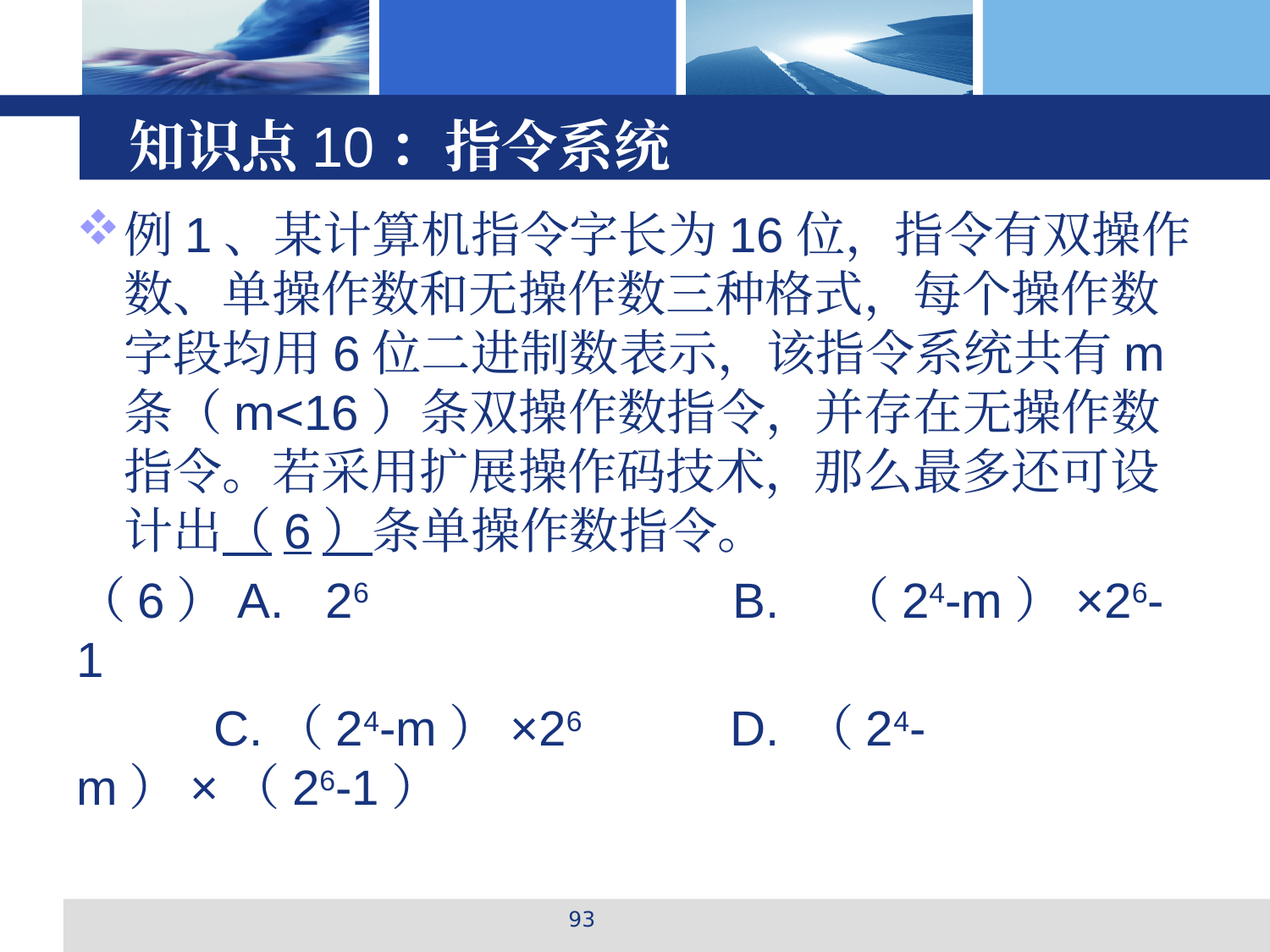

# 知识点10：指令系统
例1、某计算机指令字长为16位，指令有双操作数、单操作数和无操作数三种格式，每个操作数字段均用6位二进制数表示，该指令系统共有m条（m<16）条双操作数指令，并存在无操作数指令。若采用扩展操作码技术，那么最多还可设计出（6）条单操作数指令。
（6）A.   26　　                   B.　（24-m）×26-1
          C.（24-m）×26　  　D. （24-m）×（26-1）

93